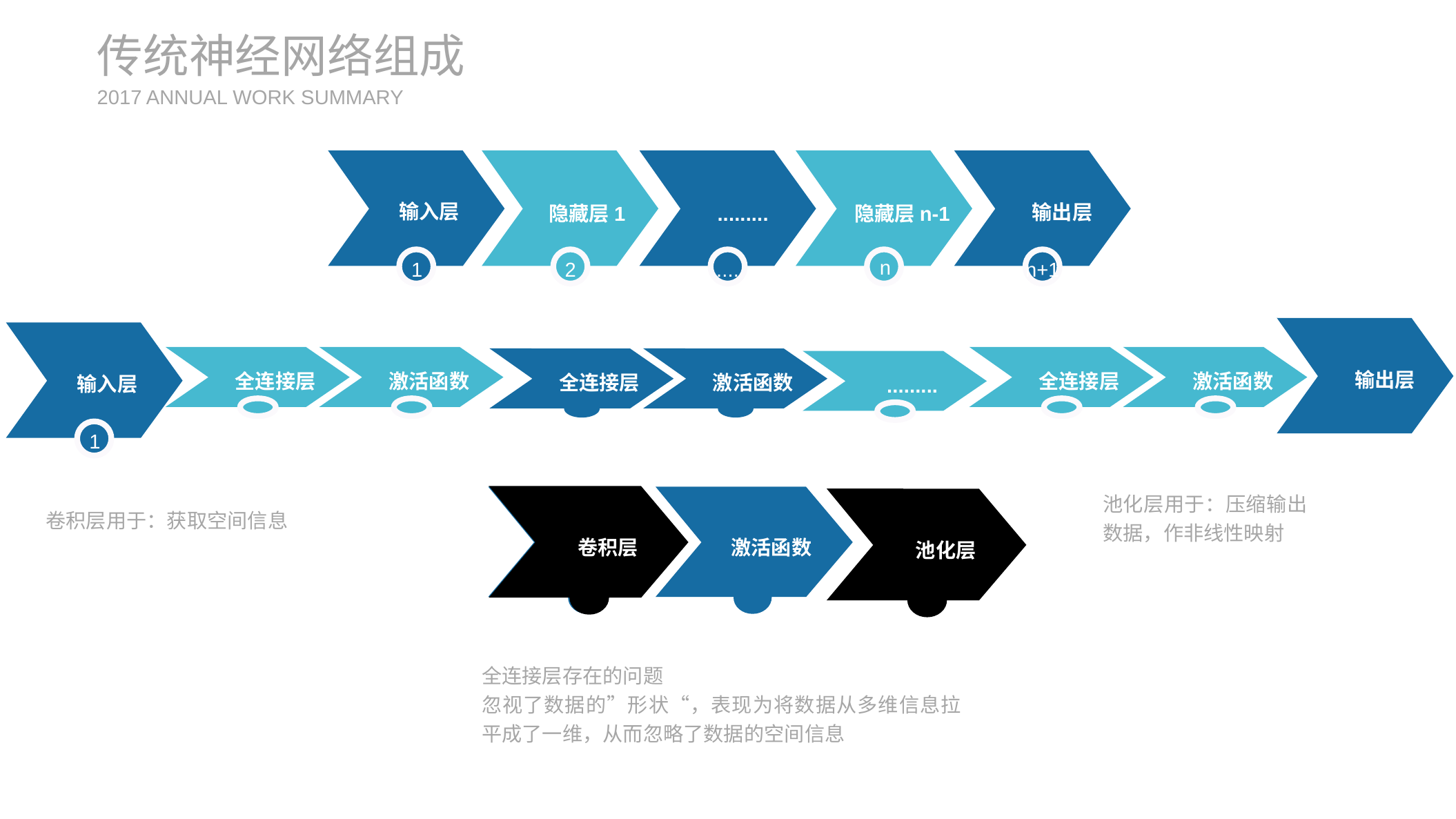

传统神经网络组成
2017 ANNUAL WORK SUMMARY

输入层

隐藏层1

.........

隐藏层n-1

输出层

1

2

....

n

n+1

输出层

输入层

全连接层

激活函数

全连接层

激活函数

全连接层

激活函数

.........

1
池化层用于：压缩输出数据，作非线性映射

全连接层

卷积层

激活函数

池化层

卷积层用于：获取空间信息
全连接层存在的问题
忽视了数据的”形状“，表现为将数据从多维信息拉平成了一维，从而忽略了数据的空间信息